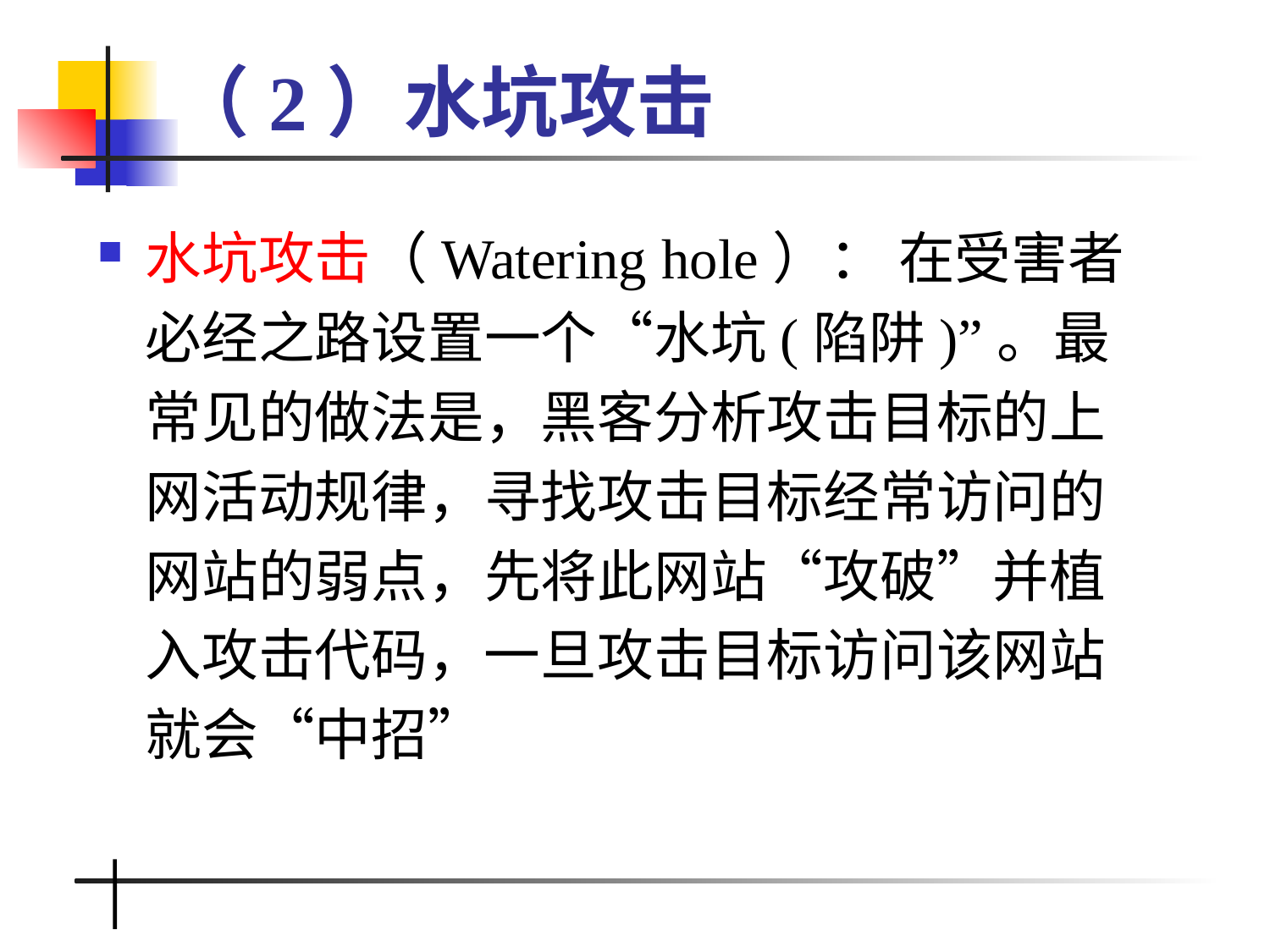

# （2）水坑攻击
水坑攻击（Watering hole）： 在受害者必经之路设置一个“水坑(陷阱)”。最常见的做法是，黑客分析攻击目标的上网活动规律，寻找攻击目标经常访问的网站的弱点，先将此网站“攻破”并植入攻击代码，一旦攻击目标访问该网站就会“中招”